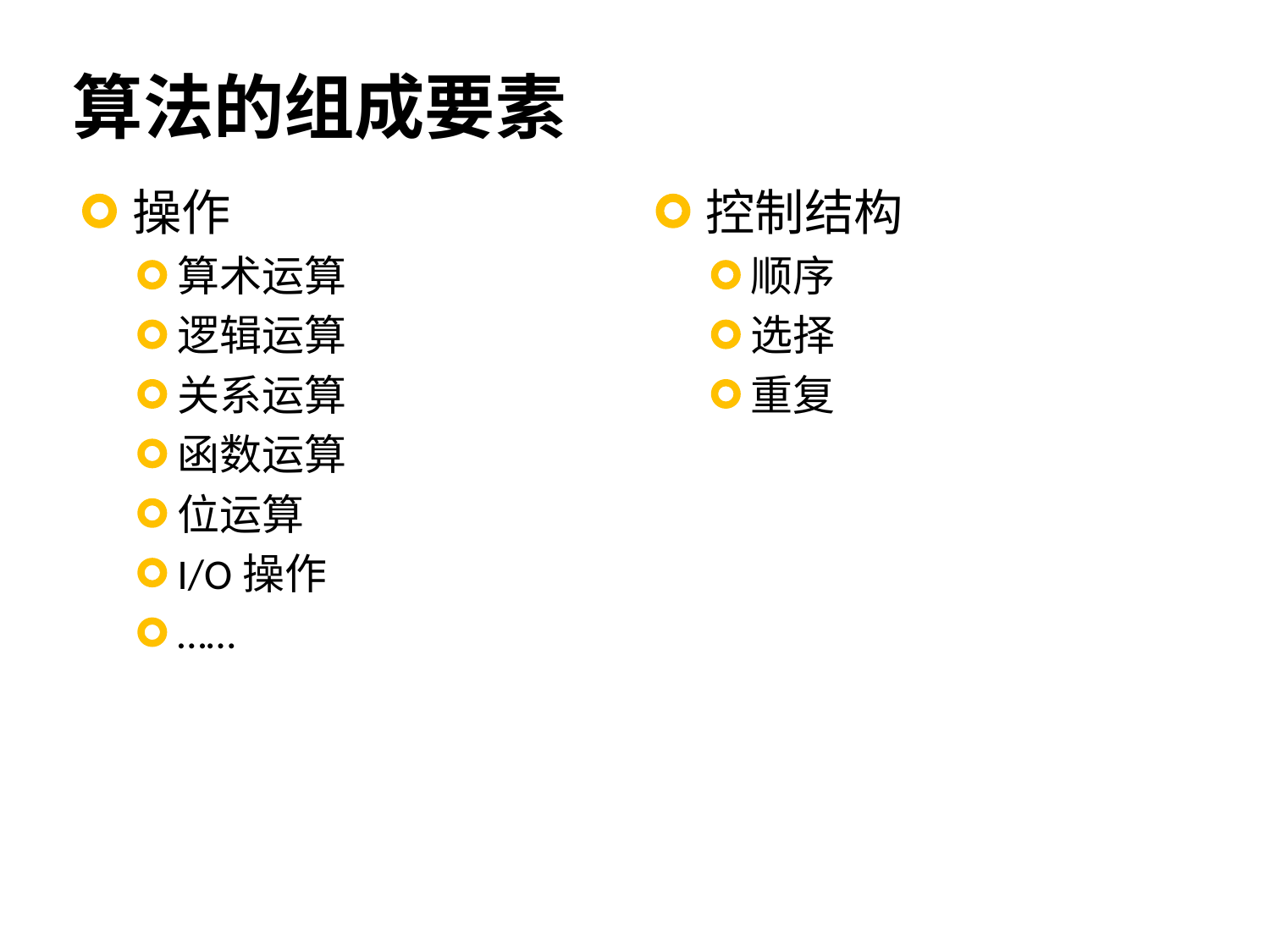

# 算法的组成要素
操作
算术运算
逻辑运算
关系运算
函数运算
位运算
I/O操作
……

控制结构
顺序
选择
重复